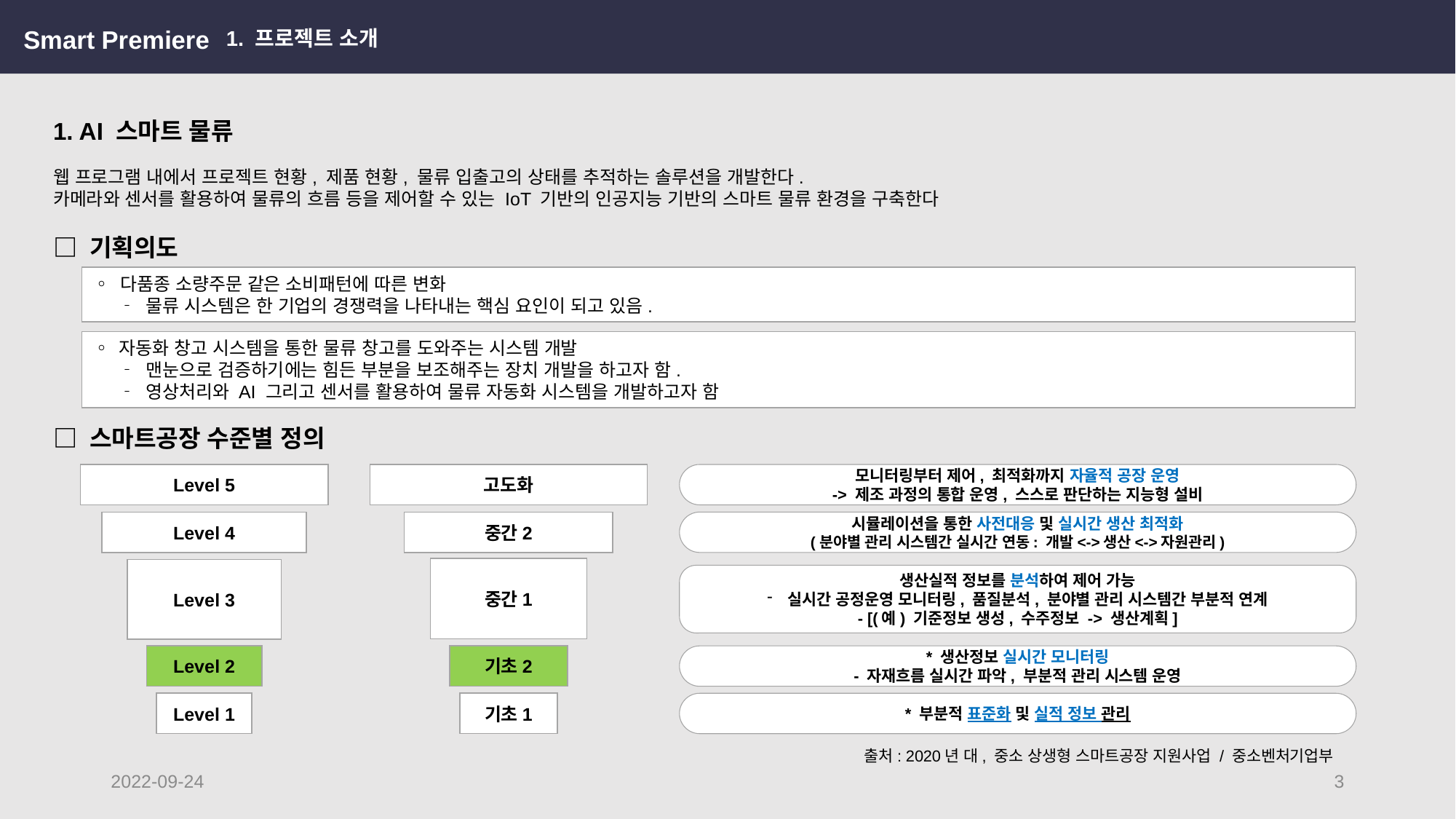

1. 프로젝트 소개
Smart Premiere
1. AI 스마트 물류
웹 프로그램 내에서 프로젝트 현황, 제품 현황, 물류 입출고의 상태를 추적하는 솔루션을 개발한다.
카메라와 센서를 활용하여 물류의 흐름 등을 제어할 수 있는 IoT 기반의 인공지능 기반의 스마트 물류 환경을 구축한다
□ 기획의도
◦ 다품종 소량주문 같은 소비패턴에 따른 변화
     ‐ 물류 시스템은 한 기업의 경쟁력을 나타내는 핵심 요인이 되고 있음.
◦ 자동화 창고 시스템을 통한 물류 창고를 도와주는 시스템 개발
     ‐ 맨눈으로 검증하기에는 힘든 부분을 보조해주는 장치 개발을 하고자 함.
     ‐ 영상처리와 AI 그리고 센서를 활용하여 물류 자동화 시스템을 개발하고자 함
□ 스마트공장 수준별 정의
Level 5
고도화
모니터링부터 제어, 최적화까지 자율적 공장 운영
-> 제조 과정의 통합 운영, 스스로 판단하는 지능형 설비
Level 4
중간2
시뮬레이션을 통한 사전대응 및 실시간 생산 최적화
(분야별 관리 시스템간 실시간 연동: 개발<->생산<->자원관리)
중간1
Level 3
생산실적 정보를 분석하여 제어 가능
실시간 공정운영 모니터링, 품질분석, 분야별 관리 시스템간 부분적 연계
- [(예) 기준정보 생성, 수주정보 -> 생산계획]
Level 2
기초2
* 생산정보 실시간 모니터링
- 자재흐름 실시간 파악, 부분적 관리 시스템 운영
Level 1
기초1
* 부분적 표준화 및 실적 정보 관리
출처: 2020년 대, 중소 상생형 스마트공장 지원사업 / 중소벤처기업부
2022-09-24
3